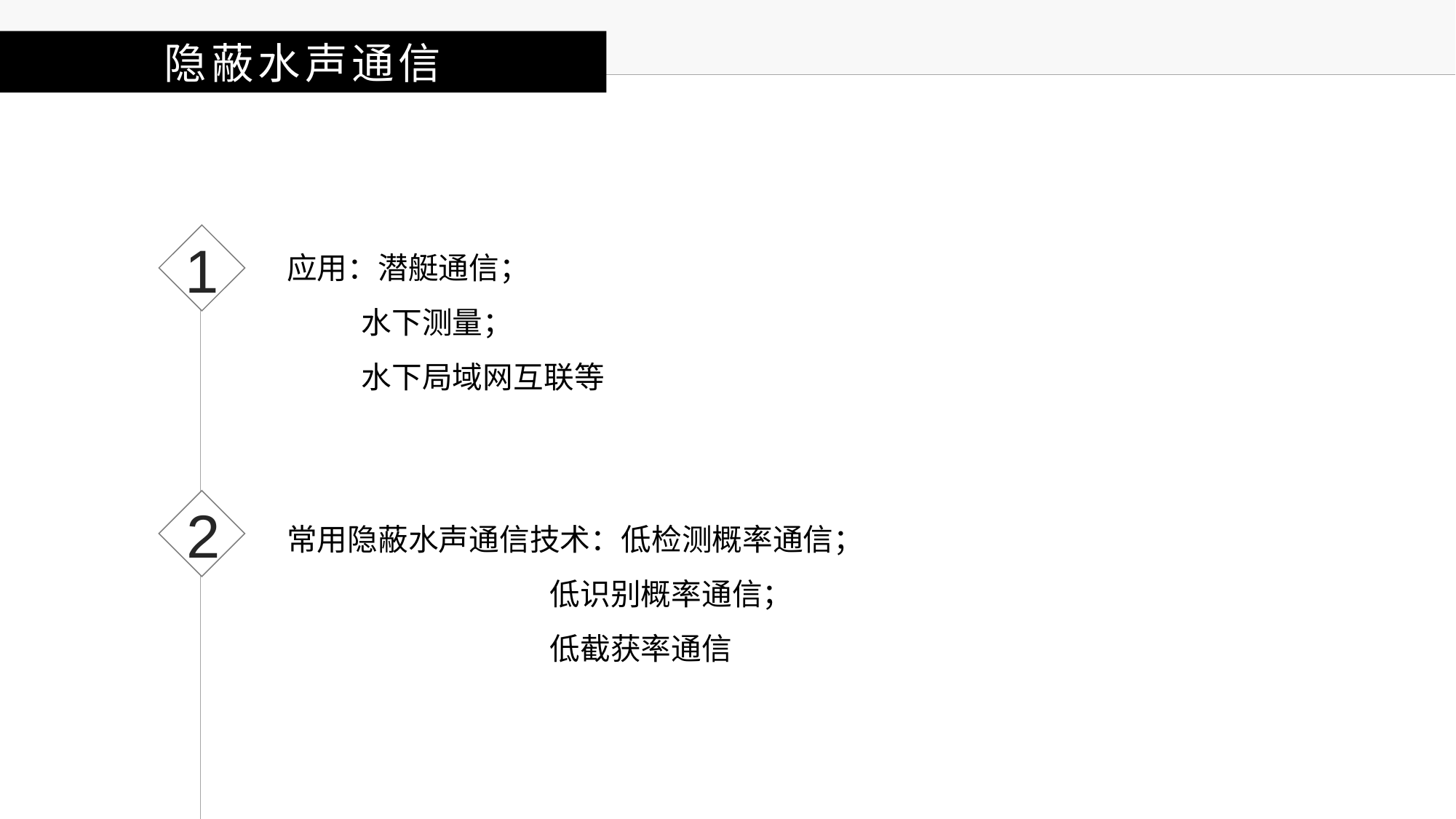

隐蔽水声通信
应用：潜艇通信；
          水下测量；
          水下局域网互联等

1

2
常用隐蔽水声通信技术：低检测概率通信；
                                      低识别概率通信；
                                      低截获率通信